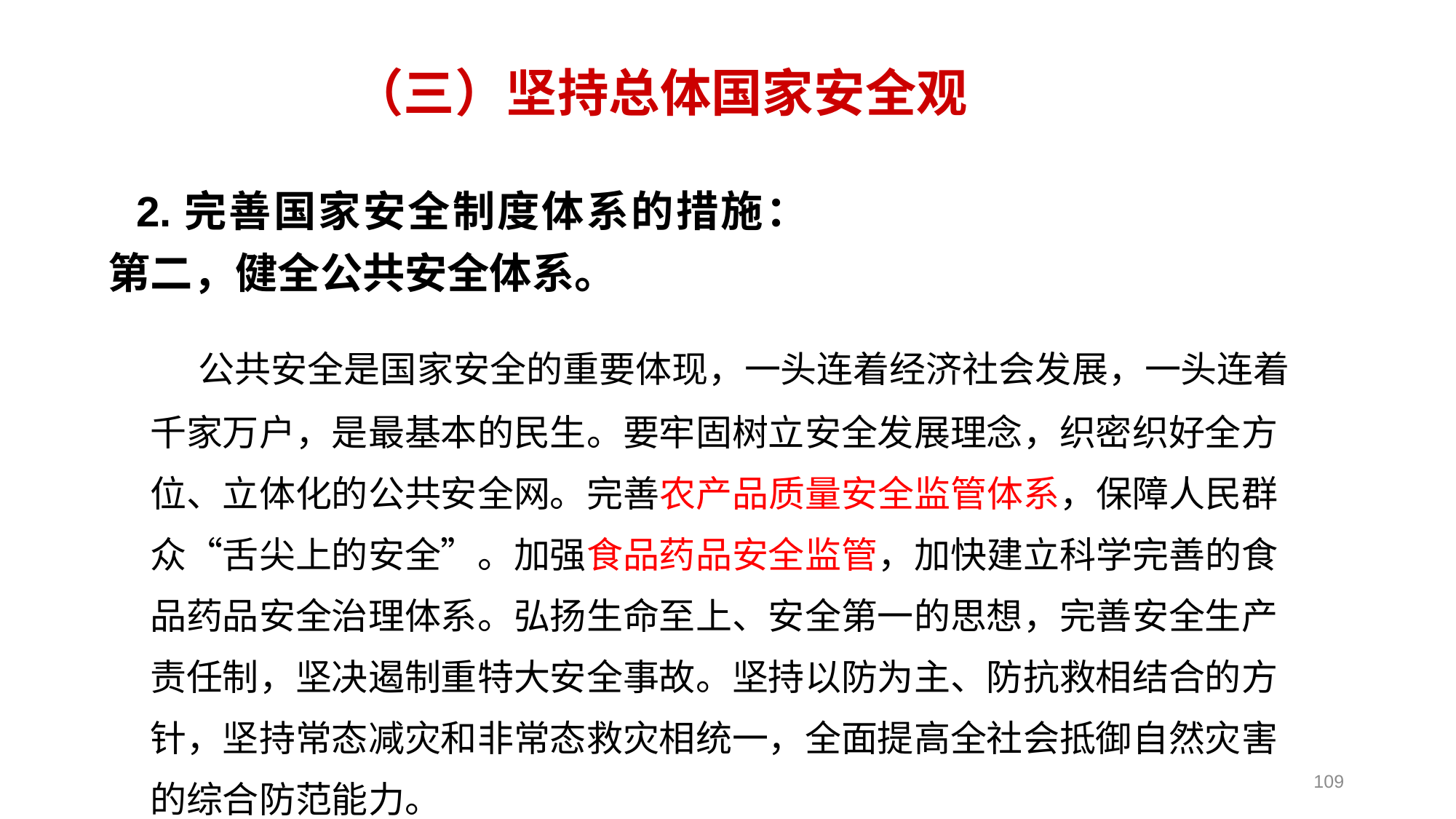

（三）坚持总体国家安全观

2.完善国家安全制度体系的措施：
第二，健全公共安全体系。
　公共安全是国家安全的重要体现，一头连着经济社会发展，一头连着千家万户，是最基本的民生。要牢固树立安全发展理念，织密织好全方位、立体化的公共安全网。完善农产品质量安全监管体系，保障人民群众“舌尖上的安全”。加强食品药品安全监管，加快建立科学完善的食品药品安全治理体系。弘扬生命至上、安全第一的思想，完善安全生产责任制，坚决遏制重特大安全事故。坚持以防为主、防抗救相结合的方针，坚持常态减灾和非常态救灾相统一，全面提高全社会抵御自然灾害的综合防范能力。

109